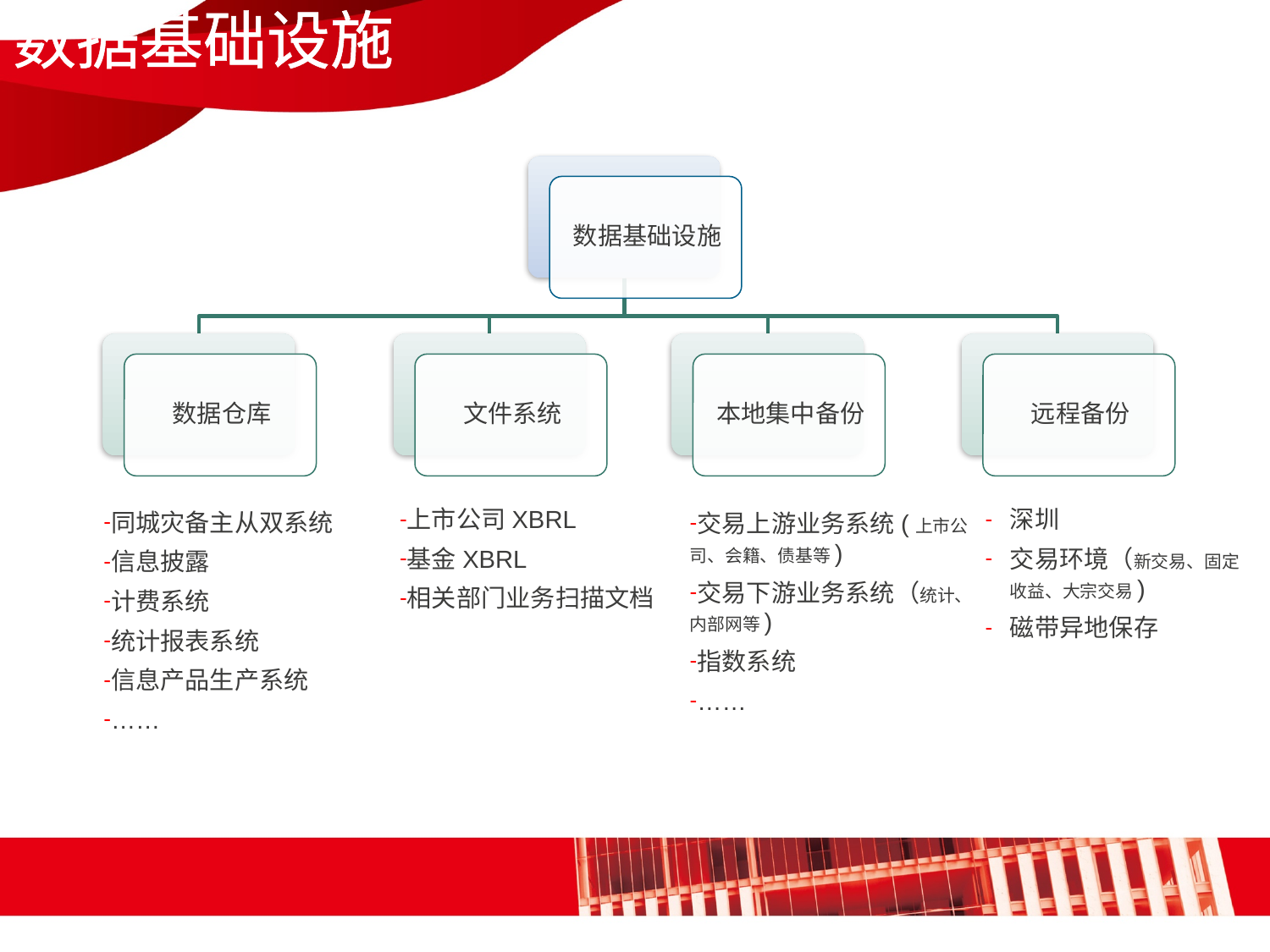

数据基础设施
数据基础设施
数据仓库
文件系统
本地集中备份
远程备份
上市公司XBRL
基金XBRL
相关部门业务扫描文档
深圳
交易环境（新交易、固定收益、大宗交易)
磁带异地保存
同城灾备主从双系统
信息披露
计费系统
统计报表系统
信息产品生产系统
……
交易上游业务系统(上市公司、会籍、债基等)
交易下游业务系统（统计、内部网等)
指数系统
……